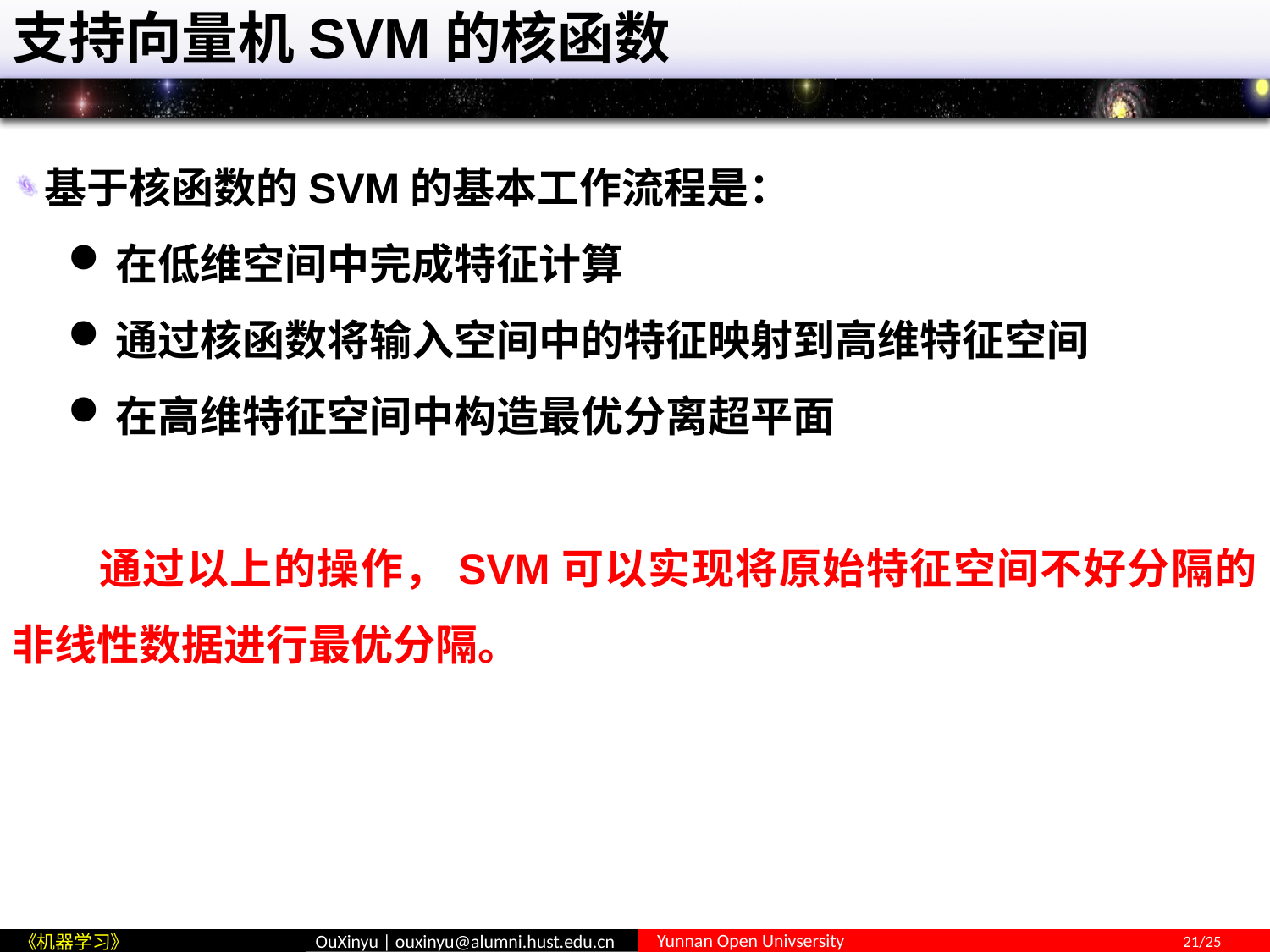

# 支持向量机SVM的核函数
基于核函数的SVM的基本工作流程是：
在低维空间中完成特征计算
通过核函数将输入空间中的特征映射到高维特征空间
在高维特征空间中构造最优分离超平面

       通过以上的操作，SVM可以实现将原始特征空间不好分隔的非线性数据进行最优分隔。